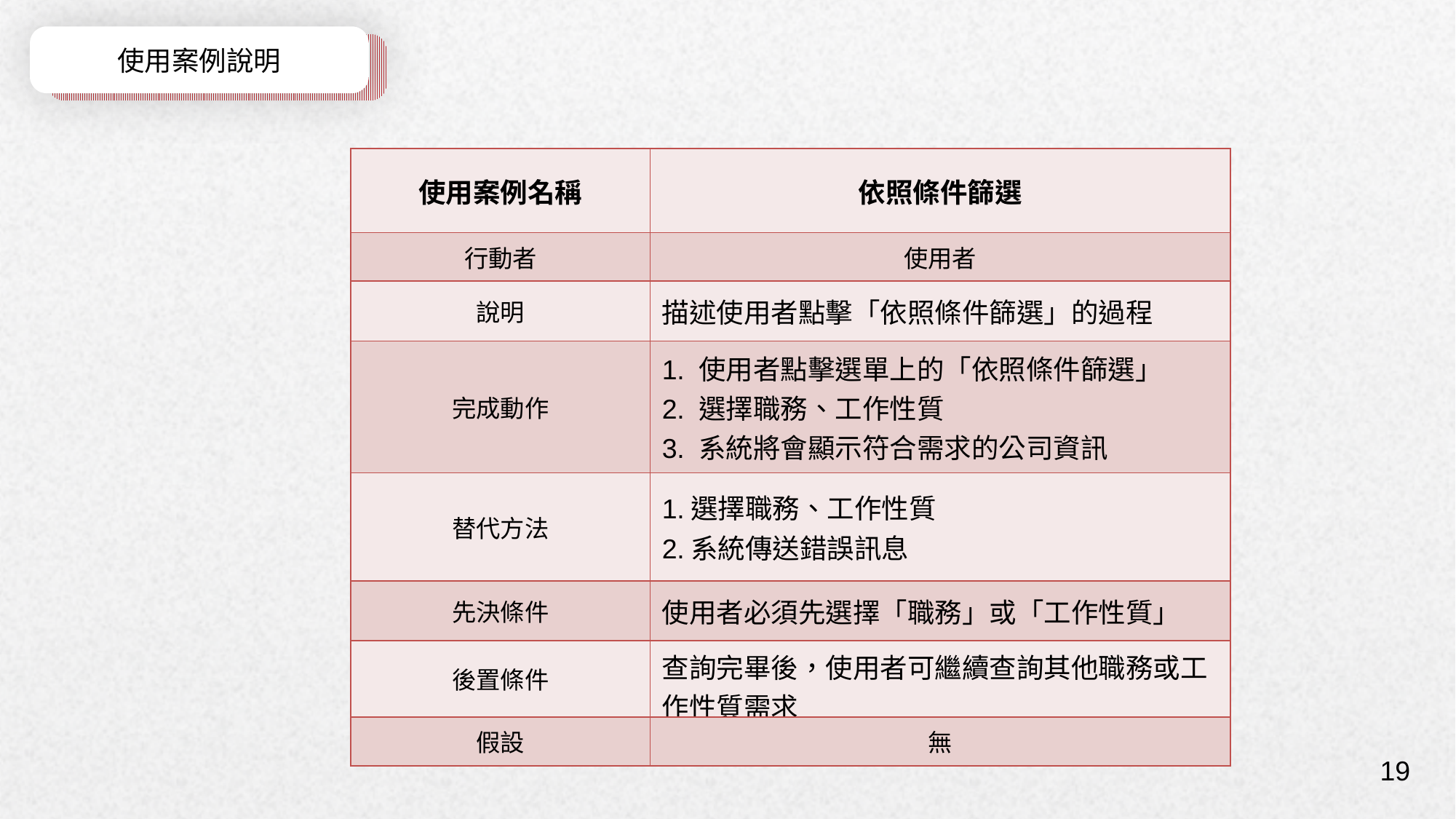

使用案例說明

| 使用案例名稱 | 依照條件篩選 |
| --- | --- |
| 行動者 | 使用者 |
| 說明 | 描述使用者點擊「依照條件篩選」的過程 |
| 完成動作 | 1. 使用者點擊選單上的「依照條件篩選」 2. 選擇職務、工作性質 3. 系統將會顯示符合需求的公司資訊 |
| 替代方法 | 1.選擇職務、工作性質 2.系統傳送錯誤訊息 |
| 先決條件 | 使用者必須先選擇「職務」或「工作性質」 |
| 後置條件 | 查詢完畢後，使用者可繼續查詢其他職務或工作性質需求 |
| 假設 | 無 |
19